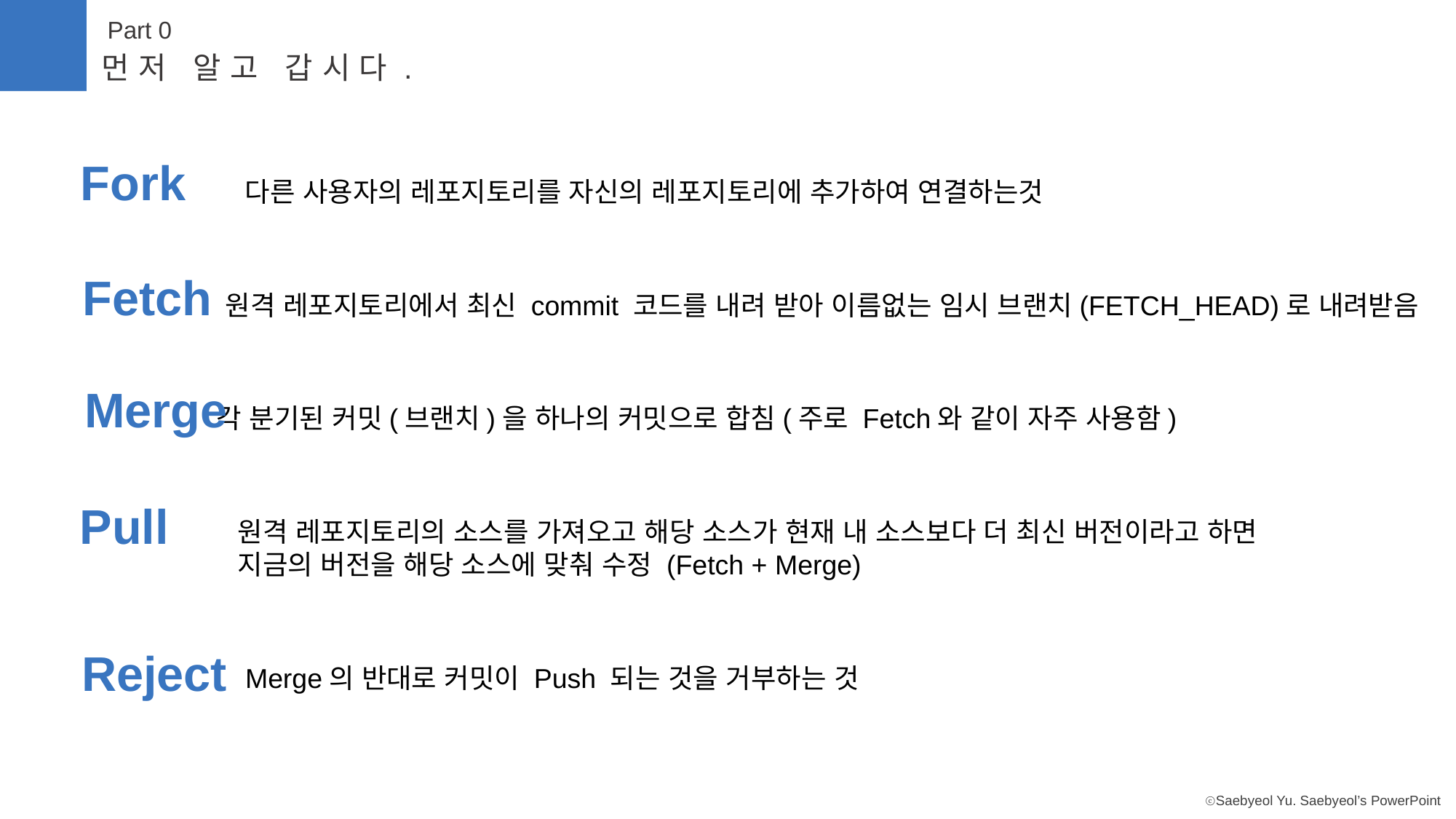

Part 0
먼저 알고 갑시다.
Fork
다른 사용자의 레포지토리를 자신의 레포지토리에 추가하여 연결하는것
Fetch
원격 레포지토리에서 최신 commit 코드를 내려 받아 이름없는 임시 브랜치(FETCH_HEAD)로 내려받음
Merge
각 분기된 커밋(브랜치)을 하나의 커밋으로 합침(주로 Fetch와 같이 자주 사용함)
Pull
원격 레포지토리의 소스를 가져오고 해당 소스가 현재 내 소스보다 더 최신 버전이라고 하면
지금의 버전을 해당 소스에 맞춰 수정 (Fetch + Merge)
Reject
Merge의 반대로 커밋이 Push 되는 것을 거부하는 것